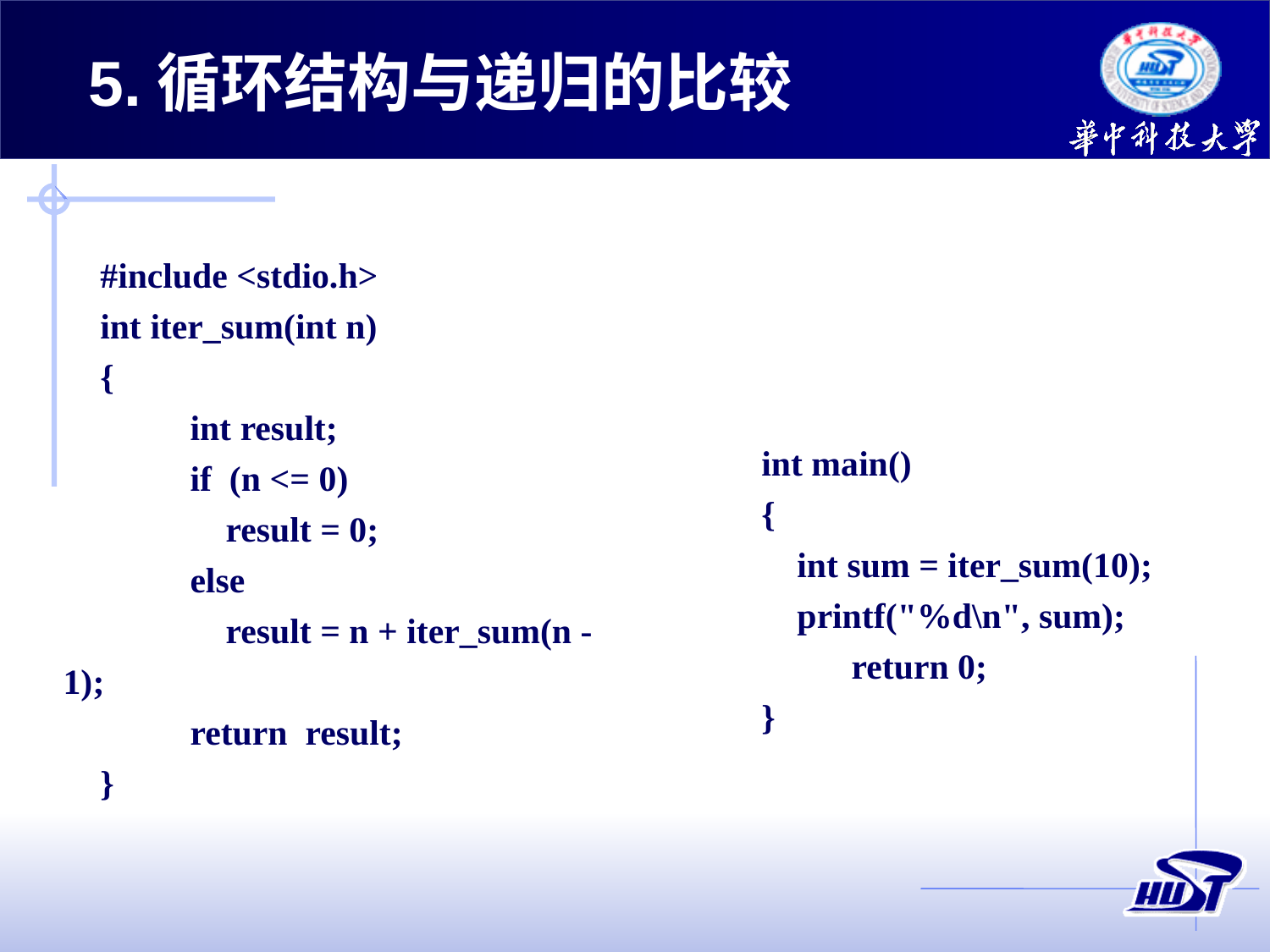

5.循环结构与递归的比较
#include <stdio.h>
int iter_sum(int n)
{
	int result;
	if  (n <= 0)
	    result = 0;
	else
	    result = n + iter_sum(n - 1);
	return  result;
}
int main()
{
    int sum = iter_sum(10);
    printf("%d\n", sum);
	return 0;
}